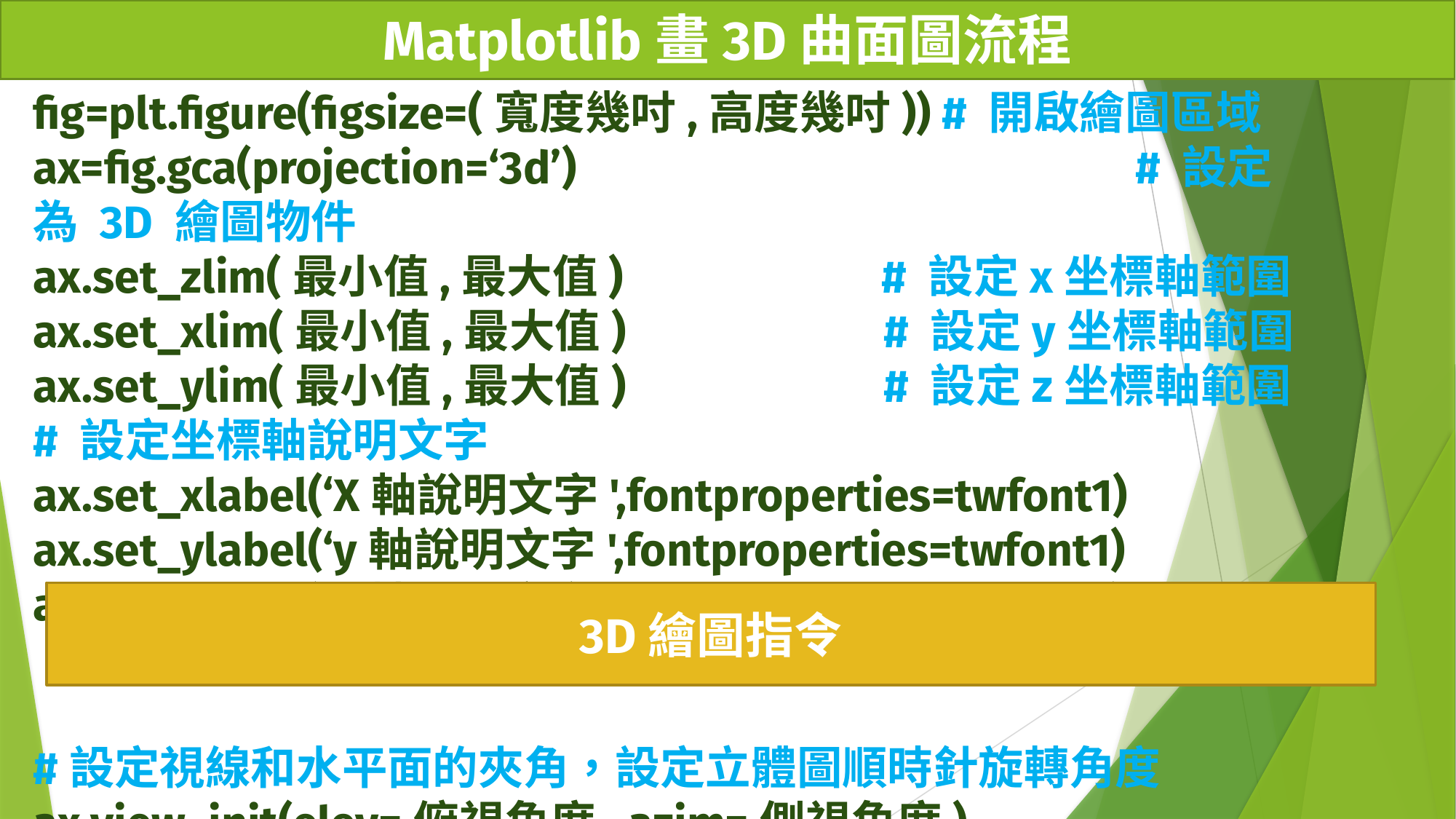

# Matplotlib畫3D曲面圖流程
fig=plt.figure(figsize=(寬度幾吋,高度幾吋)) # 開啟繪圖區域
ax=fig.gca(projection=‘3d’) 					 # 設定為 3D 繪圖物件
ax.set_zlim(最小值,最大值)                        # 設定x坐標軸範圍
ax.set_xlim(最小值,最大值)                        # 設定y坐標軸範圍
ax.set_ylim(最小值,最大值)                        # 設定z坐標軸範圍
# 設定坐標軸說明文字
ax.set_xlabel(‘X軸說明文字',fontproperties=twfont1)
ax.set_ylabel(‘y軸說明文字',fontproperties=twfont1)
ax.set_zlabel('Z軸說明文字',fontproperties=twfont1)

#設定視線和水平面的夾角，設定立體圖順時針旋轉角度
ax.view_init(elev=俯視角度, azim=側視角度)
3D繪圖指令